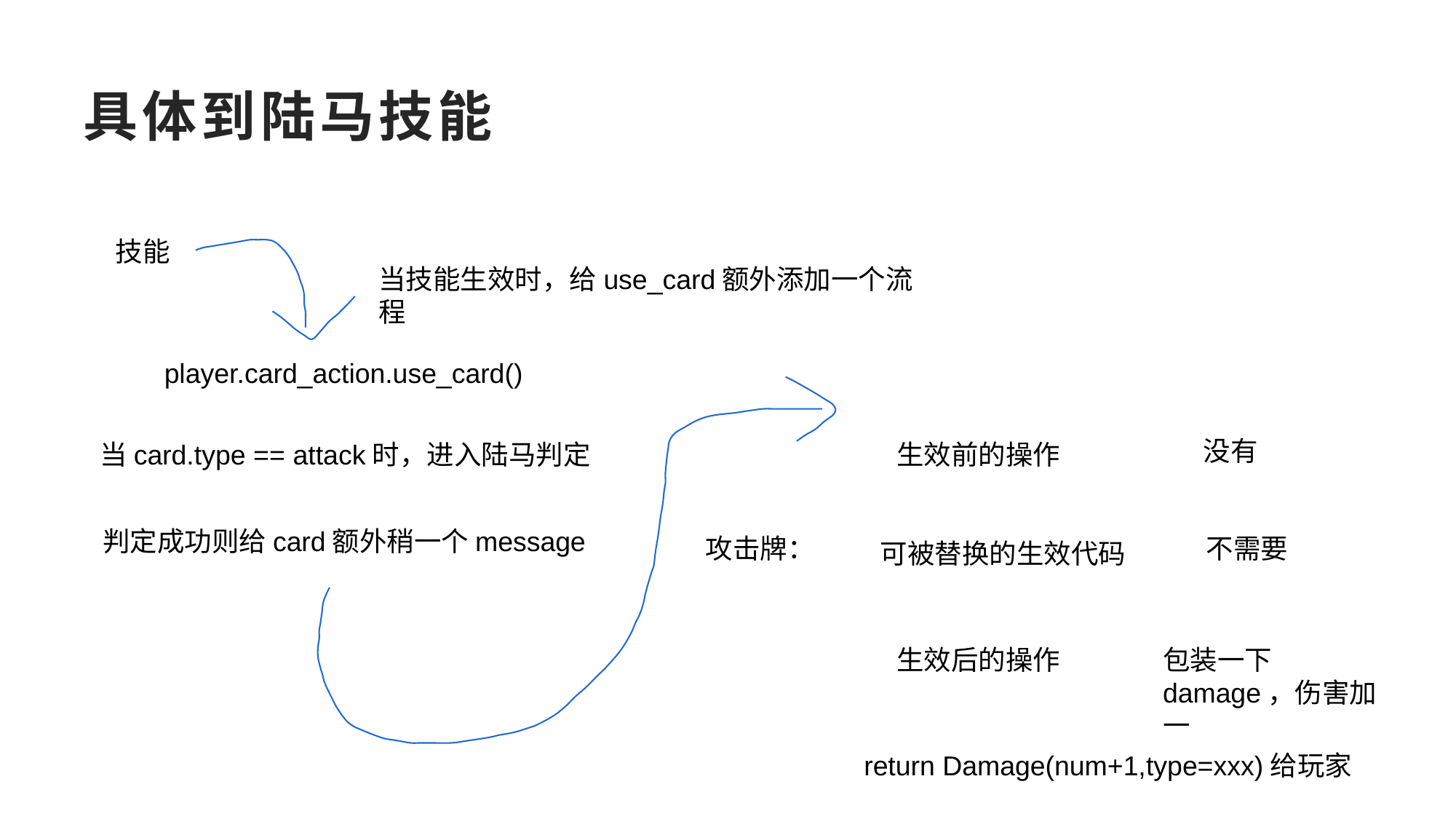

# 具体到陆马技能
技能

当技能生效时，给use_card额外添加一个流程

player.card_action.use_card()

没有
当card.type == attack时，进入陆马判定
生效前的操作
判定成功则给card额外稍一个message
攻击牌：
不需要
可被替换的生效代码
生效后的操作
包装一下damage，伤害加一
return Damage(num+1,type=xxx)给玩家